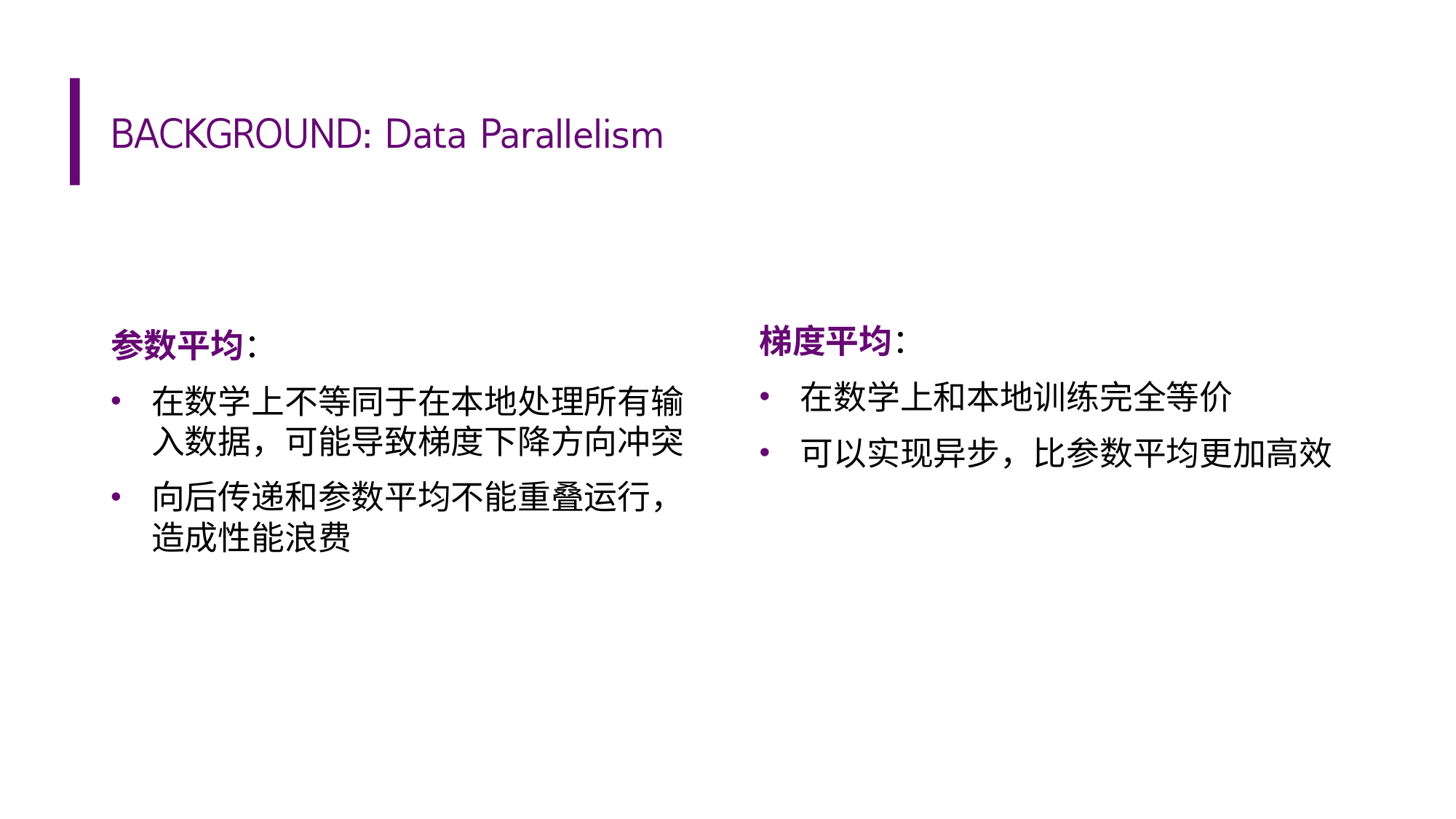

# BACKGROUND: Data Parallelism
梯度平均：
在数学上和本地训练完全等价
可以实现异步，比参数平均更加高效
参数平均：
在数学上不等同于在本地处理所有输入数据，可能导致梯度下降方向冲突
向后传递和参数平均不能重叠运行，造成性能浪费